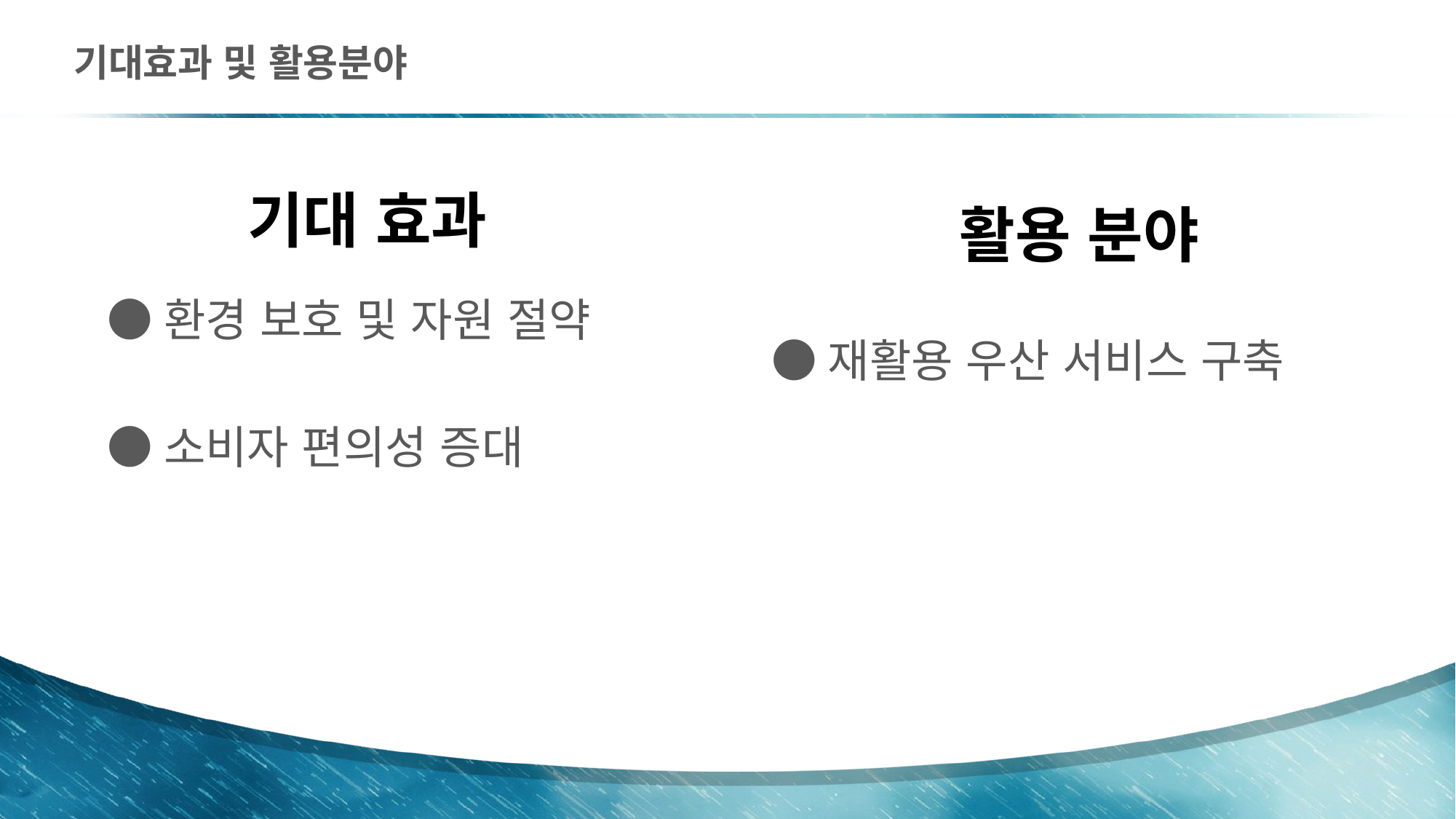

# 기대효과 및 활용분야
기대 효과
활용 분야
●환경 보호 및 자원 절약

●소비자 편의성 증대

●재활용 우산 서비스 구축